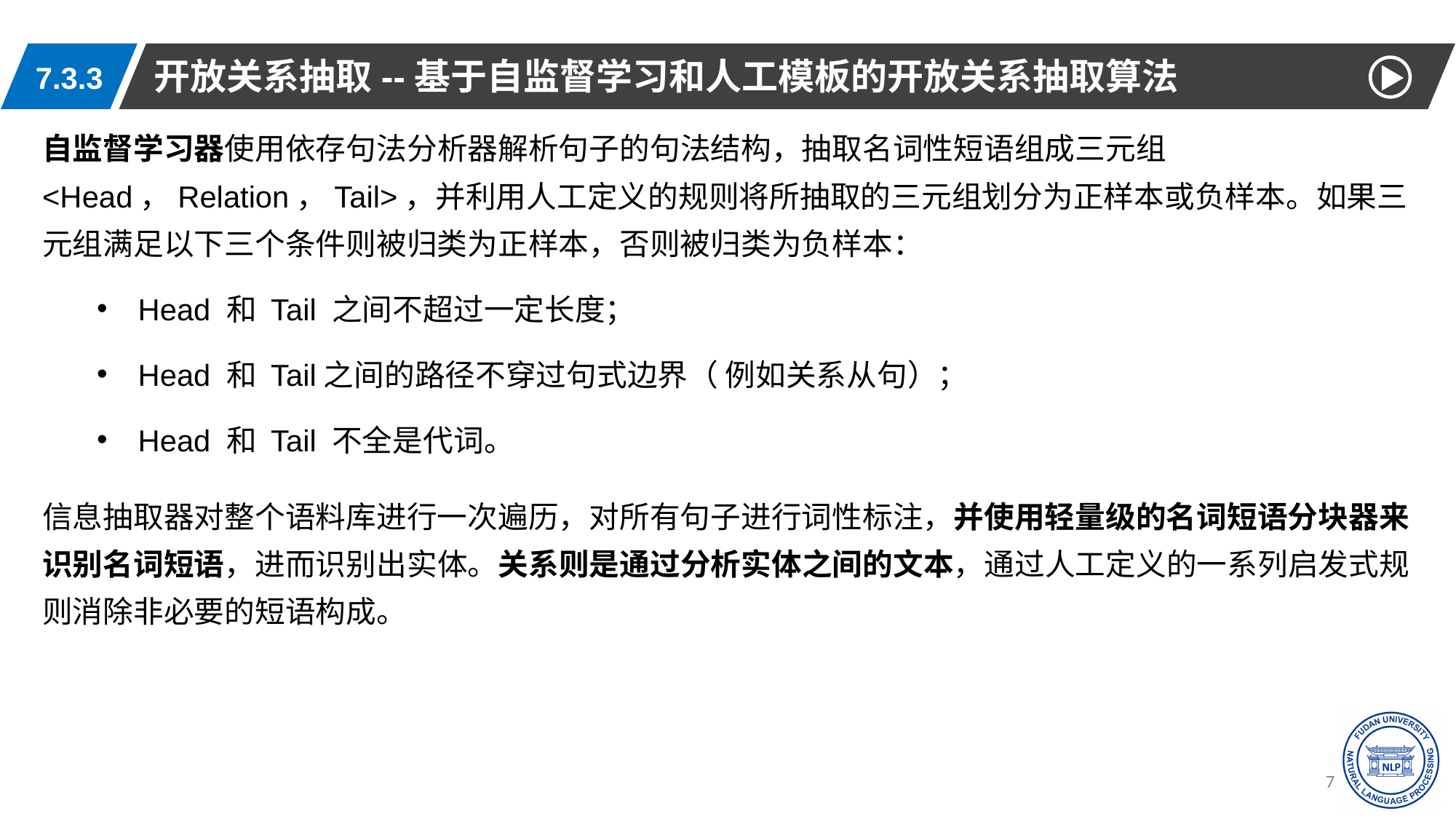

开放关系抽取--基于自监督学习和人工模板的开放关系抽取算法
7.3.3

自监督学习器使用依存句法分析器解析句子的句法结构，抽取名词性短语组成三元组<Head，Relation，Tail>，并利用人工定义的规则将所抽取的三元组划分为正样本或负样本。如果三元组满足以下三个条件则被归类为正样本，否则被归类为负样本：
Head 和 Tail 之间不超过一定长度；
Head 和 Tail之间的路径不穿过句式边界（ 例如关系从句）；
Head 和 Tail 不全是代词。
信息抽取器对整个语料库进行一次遍历，对所有句子进行词性标注，并使用轻量级的名词短语分块器来识别名词短语，进而识别出实体。关系则是通过分析实体之间的文本，通过人工定义的一系列启发式规则消除非必要的短语构成。
72